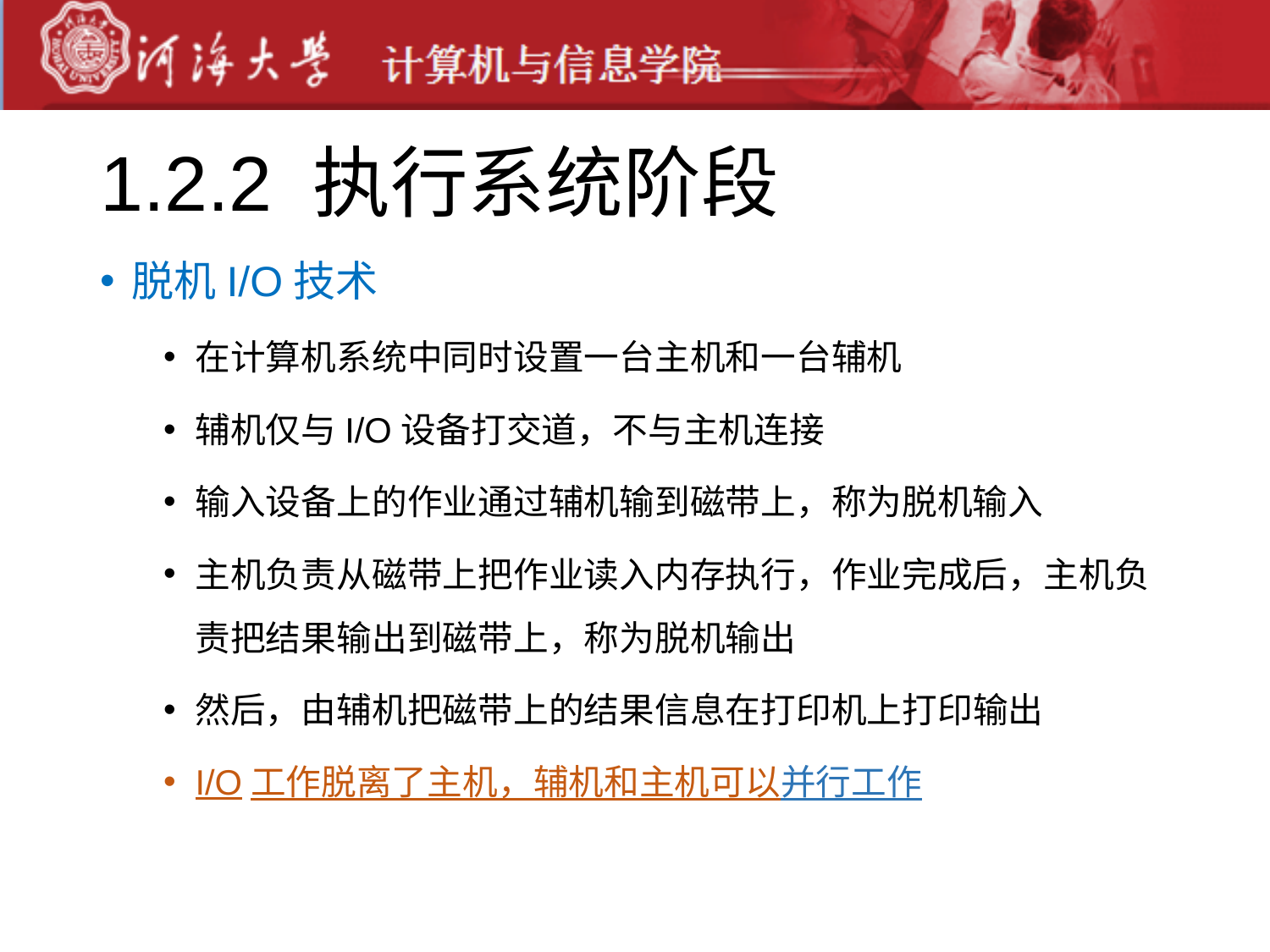

# 1.2.2 执行系统阶段
脱机I/O技术
在计算机系统中同时设置一台主机和一台辅机
辅机仅与I/O设备打交道，不与主机连接
输入设备上的作业通过辅机输到磁带上，称为脱机输入
主机负责从磁带上把作业读入内存执行，作业完成后，主机负责把结果输出到磁带上，称为脱机输出
然后，由辅机把磁带上的结果信息在打印机上打印输出
I/O工作脱离了主机，辅机和主机可以并行工作